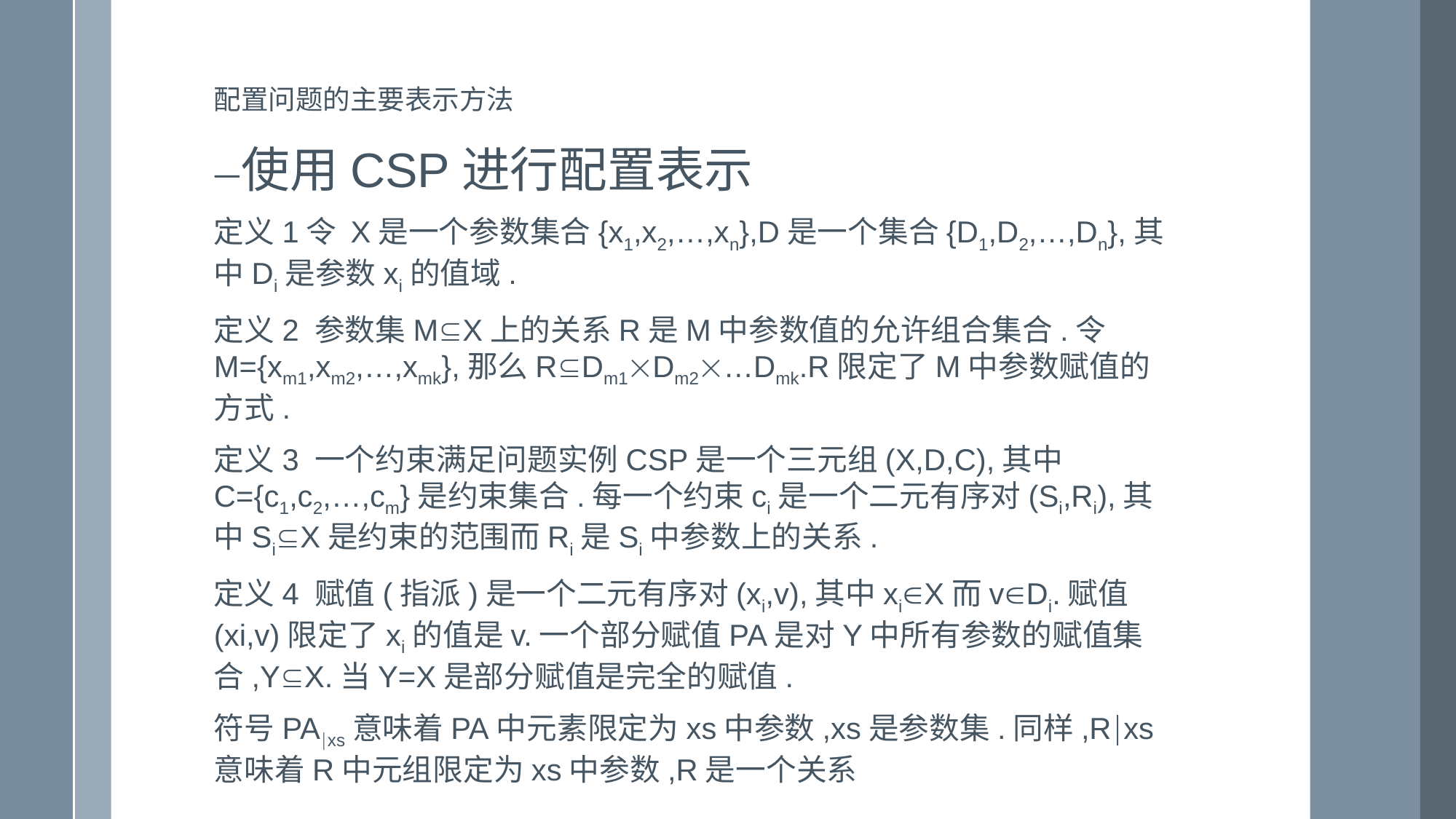

配置问题的主要表示方法
一使用CSP进行配置表示
定义1令 X是一个参数集合{x1,x2,…,xn},D是一个集合{D1,D2,…,Dn},其中Di是参数xi的值域.
定义2 参数集M⊆X上的关系R是M中参数值的允许组合集合.令M={xm1,xm2,…,xmk},那么R⊆Dm1×Dm2×…Dmk.R限定了M中参数赋值的方式.
定义3 一个约束满足问题实例CSP是一个三元组(X,D,C),其中C={c1,c2,…,cm}是约束集合.每一个约束ci是一个二元有序对(Si,Ri),其中Si⊆X是约束的范围而Ri是Si中参数上的关系.
定义4 赋值(指派)是一个二元有序对(xi,v),其中xi∈X而v∈Di.赋值(xi,v)限定了xi的值是v.一个部分赋值PA是对Y中所有参数的赋值集合,Y⊆X.当Y=X是部分赋值是完全的赋值.
符号PA|xs意味着PA中元素限定为xs中参数,xs是参数集.同样,R|xs意味着R中元组限定为xs中参数,R是一个关系